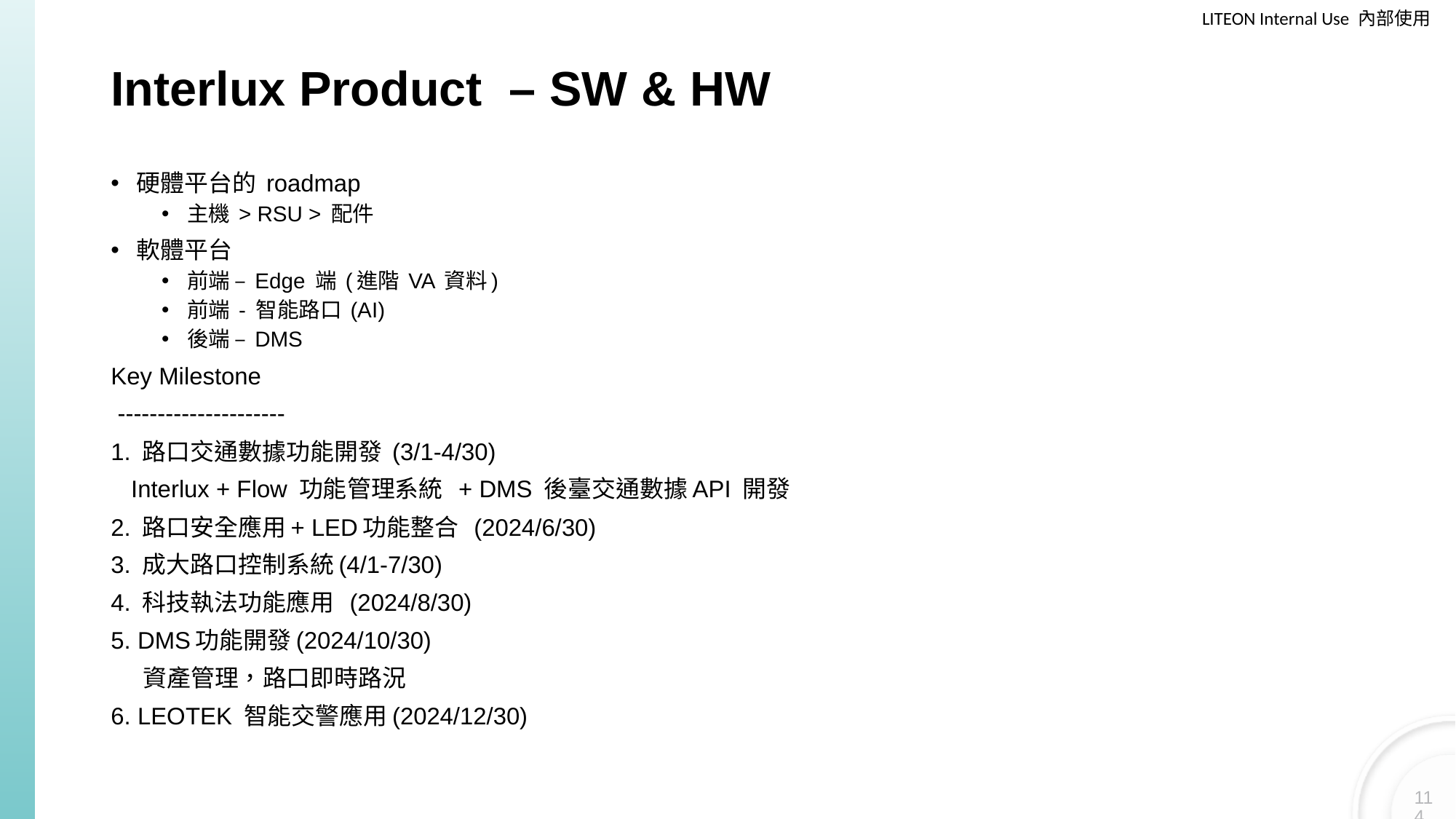

# Interlux Product  – SW & HW
硬體平台的 roadmap
主機 > RSU > 配件
軟體平台
前端 – Edge 端 (進階 VA 資料)
前端 - 智能路口 (AI)
後端 – DMS
Key Milestone
 ---------------------
1. 路口交通數據功能開發 (3/1-4/30)
   Interlux + Flow 功能管理系統  + DMS 後臺交通數據API 開發
2. 路口安全應用+ LED功能整合  (2024/6/30)
3. 成大路口控制系統(4/1-7/30)
4. 科技執法功能應用  (2024/8/30)
5. DMS功能開發(2024/10/30)
     資產管理，路口即時路況
6. LEOTEK 智能交警應用(2024/12/30)

114